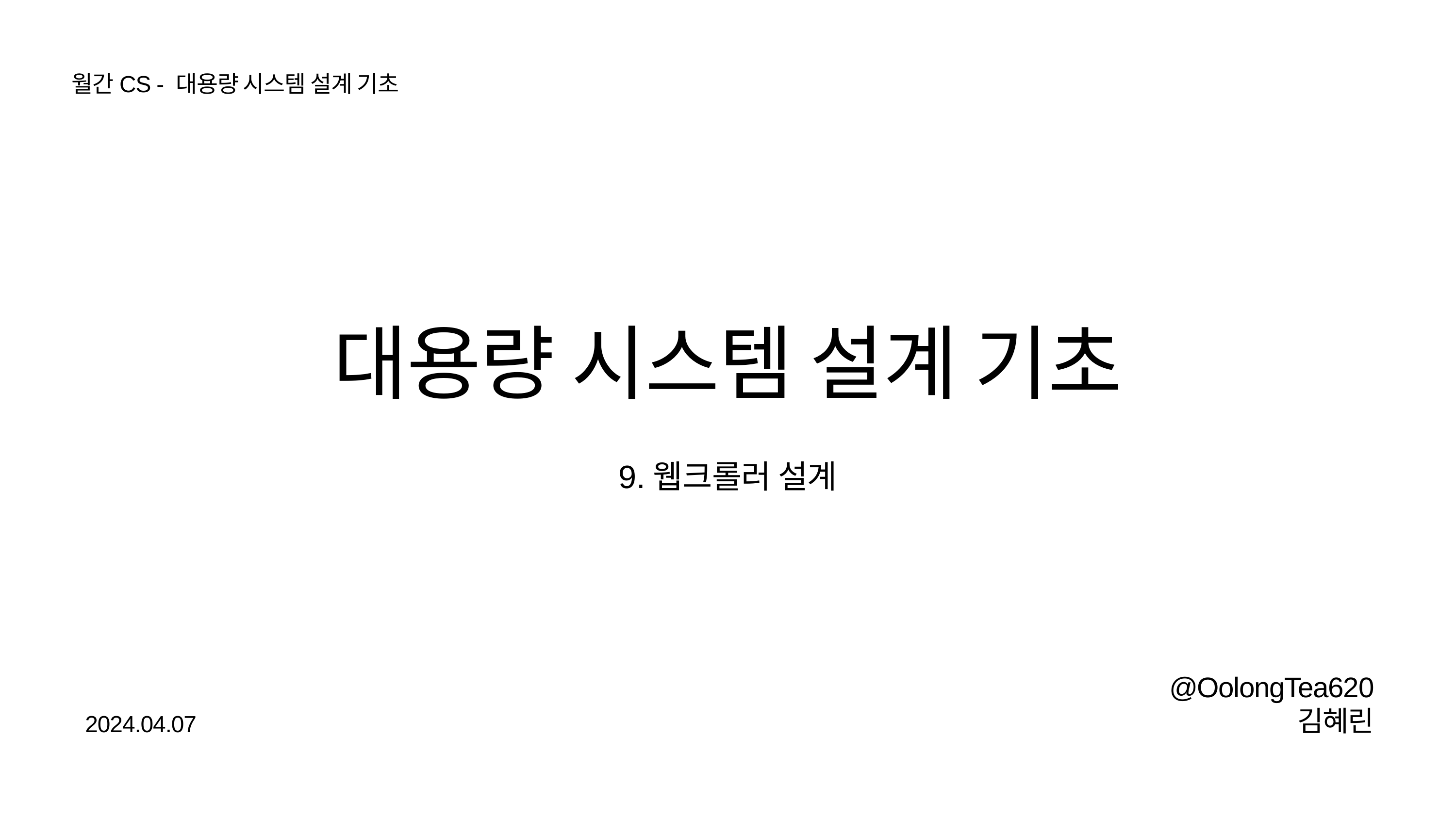

월간CS - 대용량 시스템 설계 기초
대용량 시스템 설계 기초
9.웹크롤러 설계
@OolongTea620
김혜린
2024.04.07